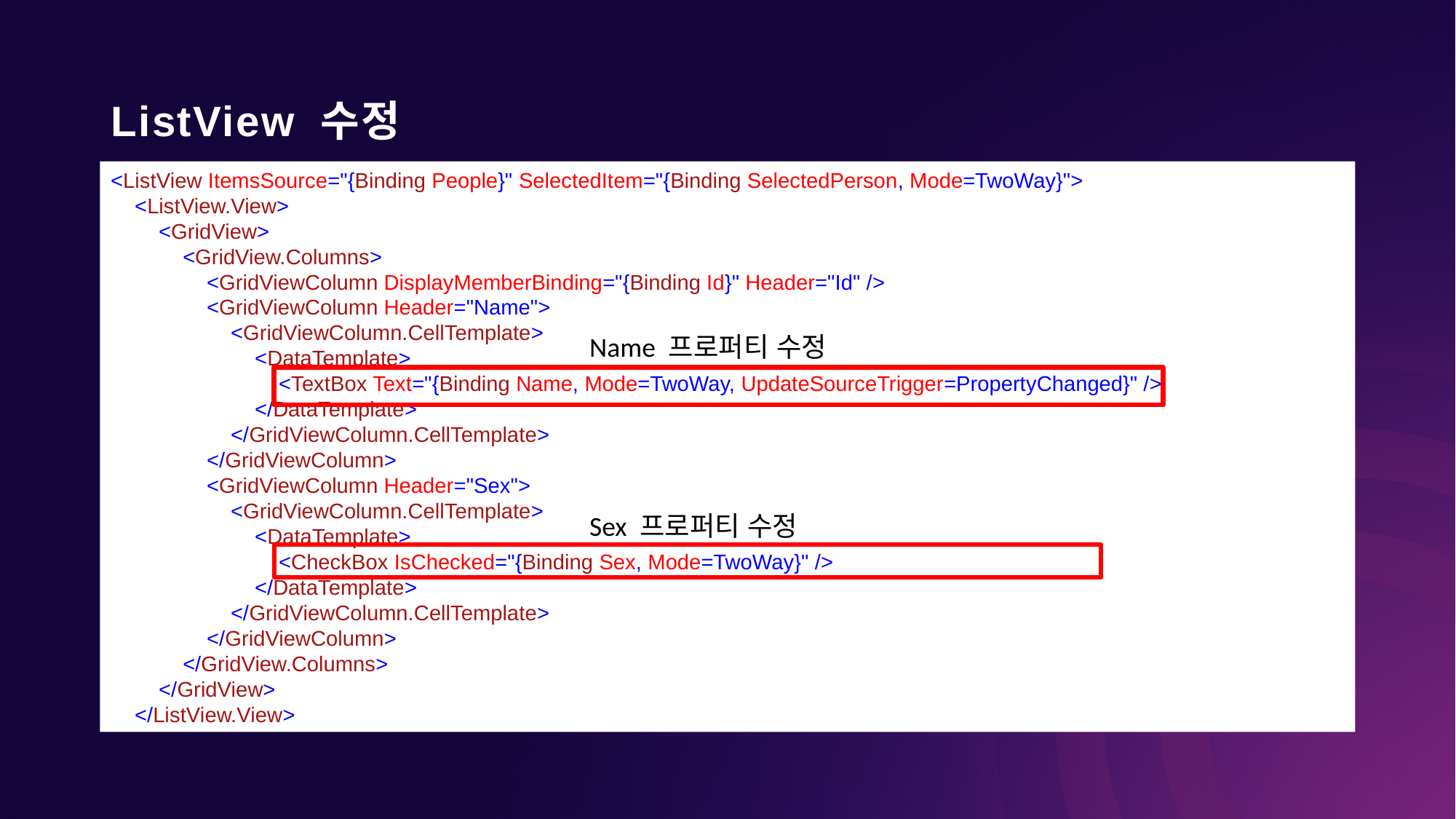

# ListView 수정
<ListView ItemsSource="{Binding People}" SelectedItem="{Binding SelectedPerson, Mode=TwoWay}">
    <ListView.View>
        <GridView>
            <GridView.Columns>
                <GridViewColumn DisplayMemberBinding="{Binding Id}" Header="Id" />
                <GridViewColumn Header="Name">
                    <GridViewColumn.CellTemplate>
                        <DataTemplate>
                            <TextBox Text="{Binding Name, Mode=TwoWay, UpdateSourceTrigger=PropertyChanged}" />
                        </DataTemplate>
                    </GridViewColumn.CellTemplate>
                </GridViewColumn>
                <GridViewColumn Header="Sex">
                    <GridViewColumn.CellTemplate>
                        <DataTemplate>
                            <CheckBox IsChecked="{Binding Sex, Mode=TwoWay}" />
                        </DataTemplate>
                    </GridViewColumn.CellTemplate>
                </GridViewColumn>
            </GridView.Columns>
        </GridView>
    </ListView.View>
Name 프로퍼티 수정

Sex 프로퍼티 수정